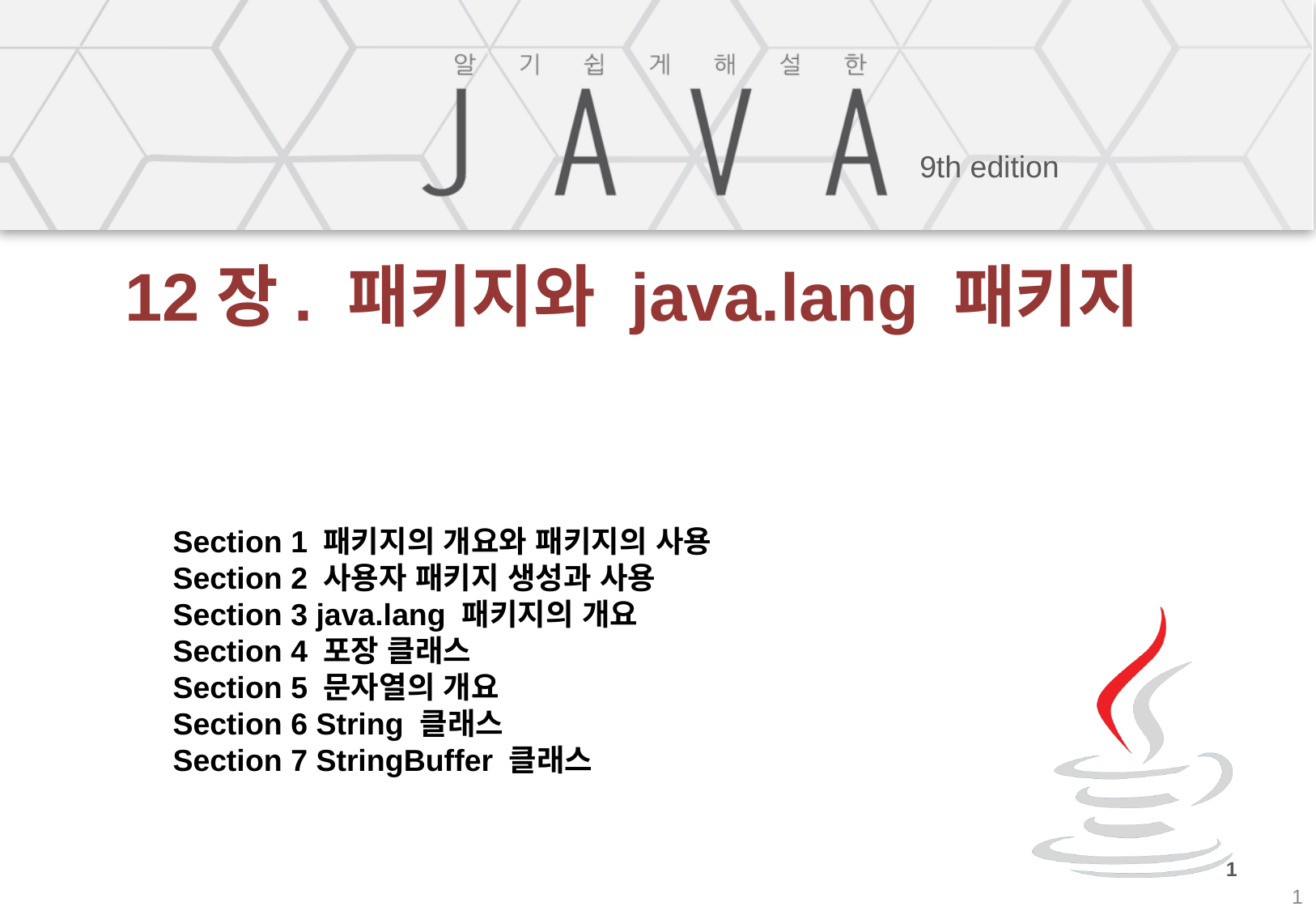

# 12장. 패키지와 java.lang 패키지

Section 1 패키지의 개요와 패키지의 사용
Section 2 사용자 패키지 생성과 사용
Section 3 java.lang 패키지의 개요
Section 4 포장 클래스
Section 5 문자열의 개요
Section 6 String 클래스
Section 7 StringBuffer 클래스
1
1